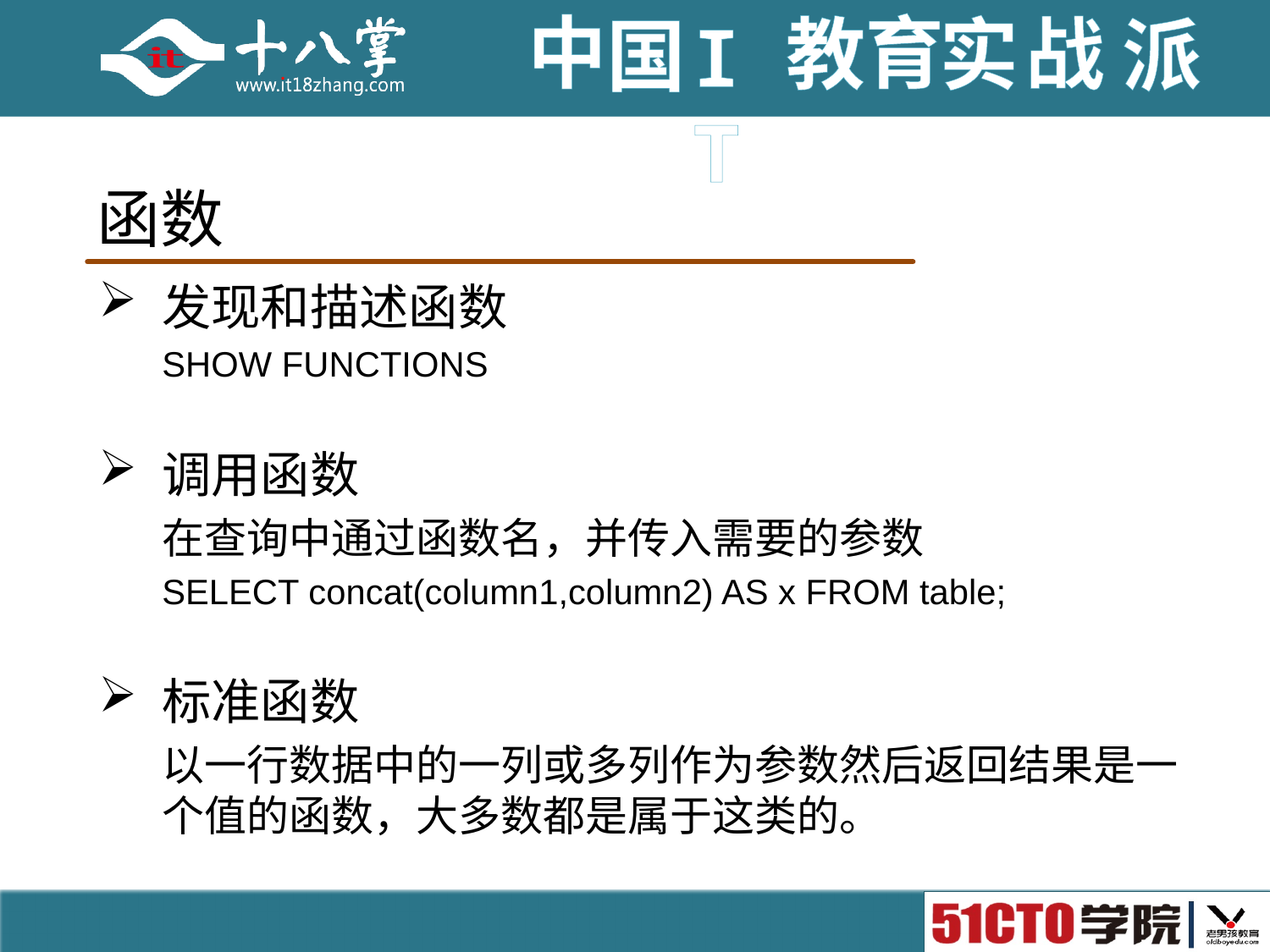

# 函数
发现和描述函数
SHOW FUNCTIONS

调用函数
在查询中通过函数名，并传入需要的参数
SELECT concat(column1,column2) AS x FROM table;

标准函数
以一行数据中的一列或多列作为参数然后返回结果是一个值的函数，大多数都是属于这类的。